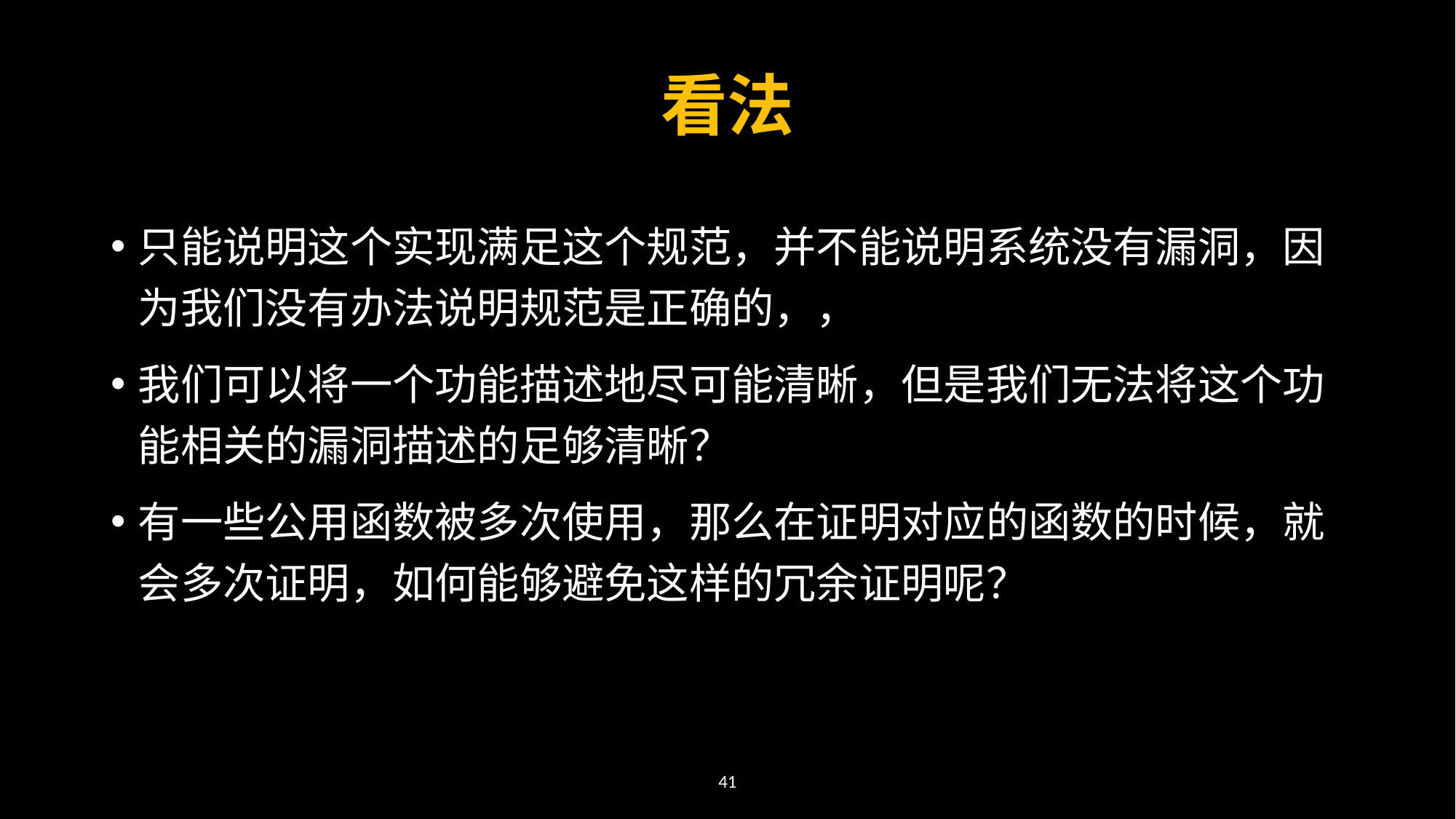

# 看法
只能说明这个实现满足这个规范，并不能说明系统没有漏洞，因为我们没有办法说明规范是正确的，，
我们可以将一个功能描述地尽可能清晰，但是我们无法将这个功能相关的漏洞描述的足够清晰？
有一些公用函数被多次使用，那么在证明对应的函数的时候，就会多次证明，如何能够避免这样的冗余证明呢？

41